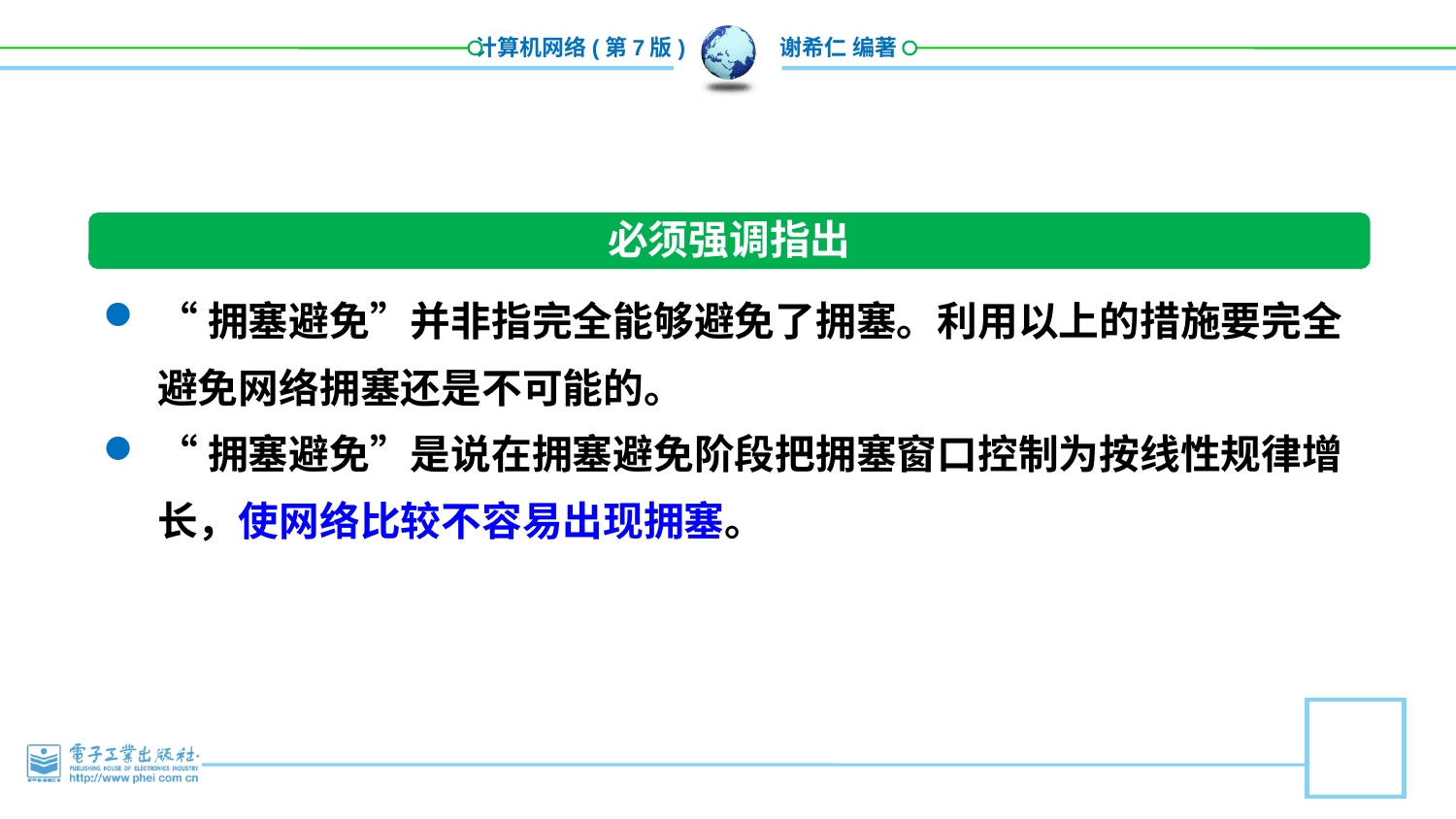

必须强调指出

“拥塞避免”并非指完全能够避免了拥塞。利用以上的措施要完全避免网络拥塞还是不可能的。
“拥塞避免”是说在拥塞避免阶段把拥塞窗口控制为按线性规律增长，使网络比较不容易出现拥塞。